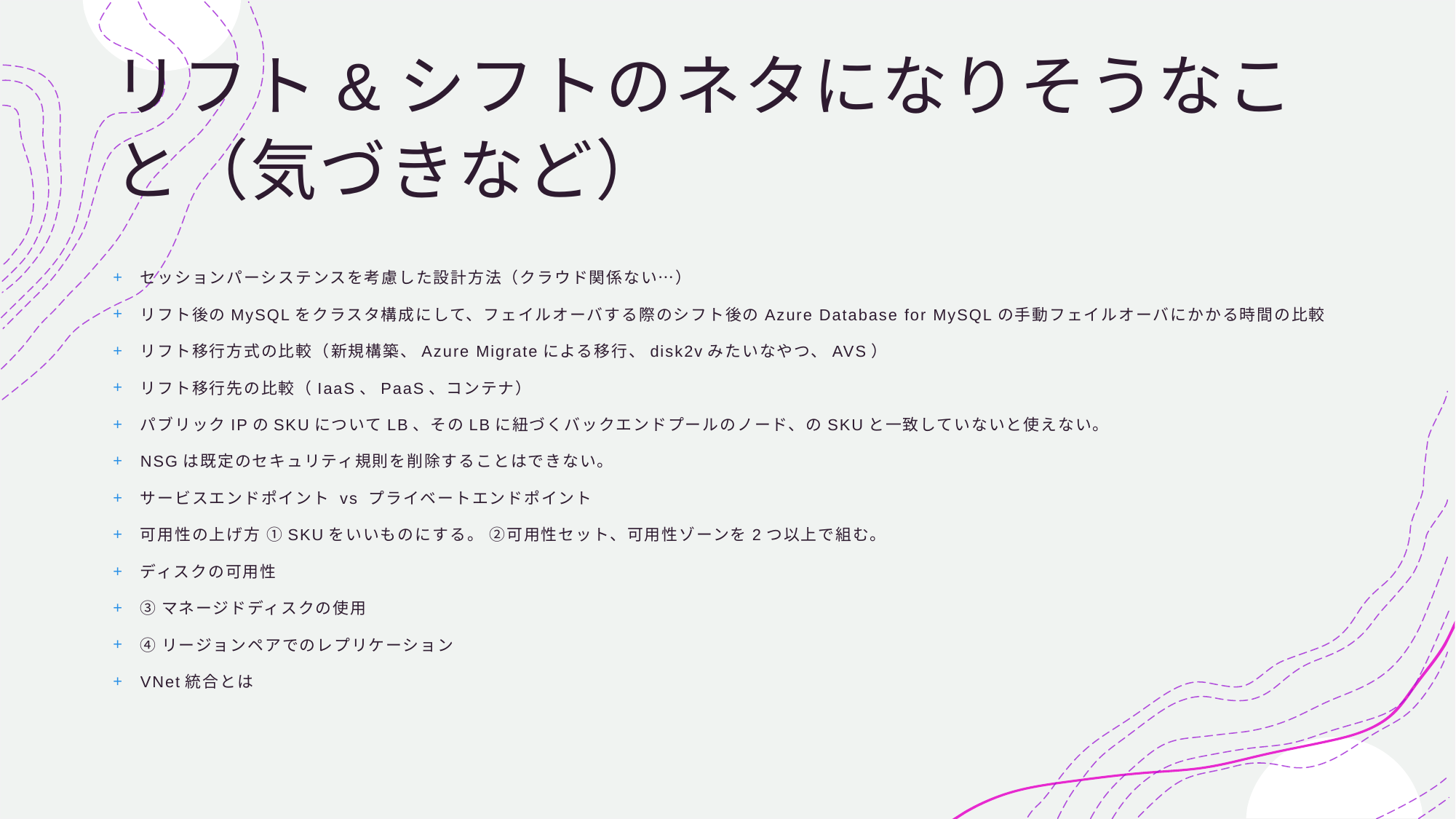

# リフト&シフトのネタになりそうなこと（気づきなど）

セッションパーシステンスを考慮した設計方法（クラウド関係ない…）
リフト後のMySQLをクラスタ構成にして、フェイルオーバする際のシフト後のAzure Database for MySQLの手動フェイルオーバにかかる時間の比較
リフト移行方式の比較（新規構築、Azure Migrateによる移行、disk2vみたいなやつ、AVS）
リフト移行先の比較（IaaS、PaaS、コンテナ）
パブリックIPのSKUについてLB、そのLBに紐づくバックエンドプールのノード、のSKUと一致していないと使えない。
NSGは既定のセキュリティ規則を削除することはできない。
サービスエンドポイント vs プライベートエンドポイント
可用性の上げ方 ①SKUをいいものにする。 ②可用性セット、可用性ゾーンを2つ以上で組む。
ディスクの可用性
③マネージドディスクの使用
④リージョンペアでのレプリケーション
VNet統合とは